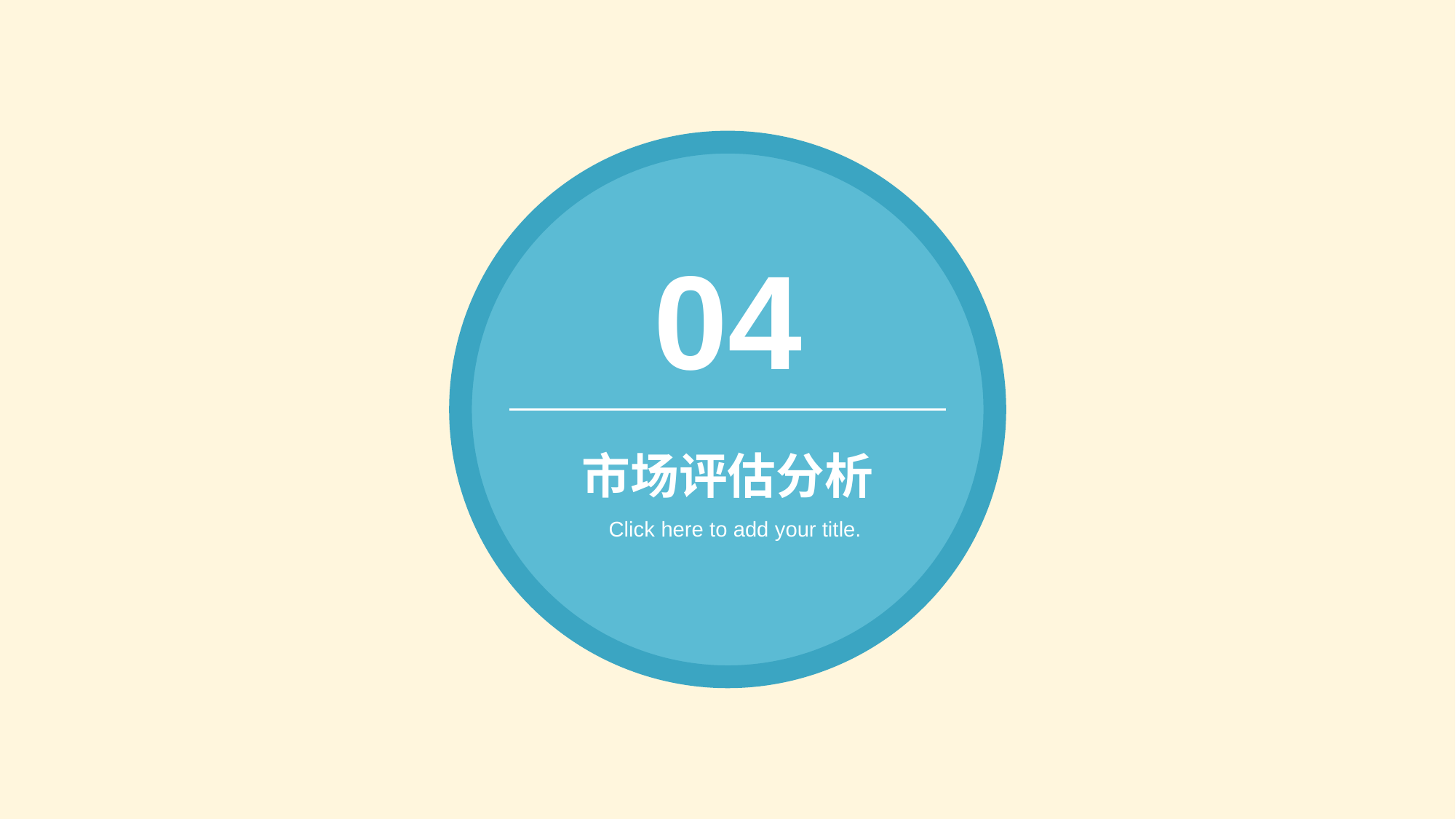

04
市场评估分析
Click here to add your title.
本模板来自微信公众号：趣你的PPT